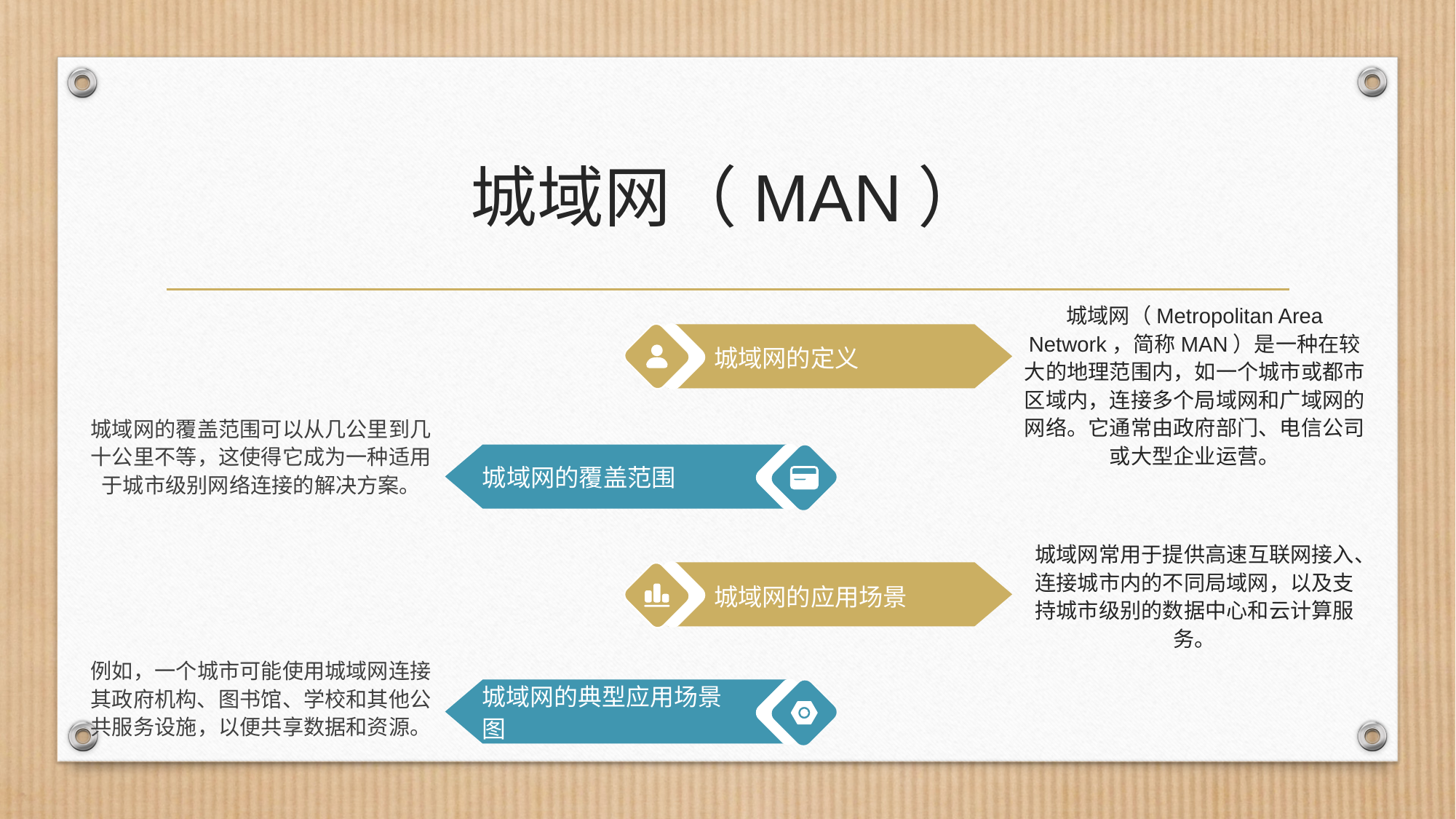

# 城域网（MAN）
城域网（Metropolitan Area Network，简称MAN）是一种在较大的地理范围内，如一个城市或都市区域内，连接多个局域网和广域网的网络。它通常由政府部门、电信公司或大型企业运营。

城域网的定义

城域网的覆盖范围可以从几公里到几十公里不等，这使得它成为一种适用于城市级别网络连接的解决方案。

城域网的覆盖范围

城域网常用于提供高速互联网接入、连接城市内的不同局域网，以及支持城市级别的数据中心和云计算服务。

城域网的应用场景

例如，一个城市可能使用城域网连接其政府机构、图书馆、学校和其他公共服务设施，以便共享数据和资源。

城域网的典型应用场景图